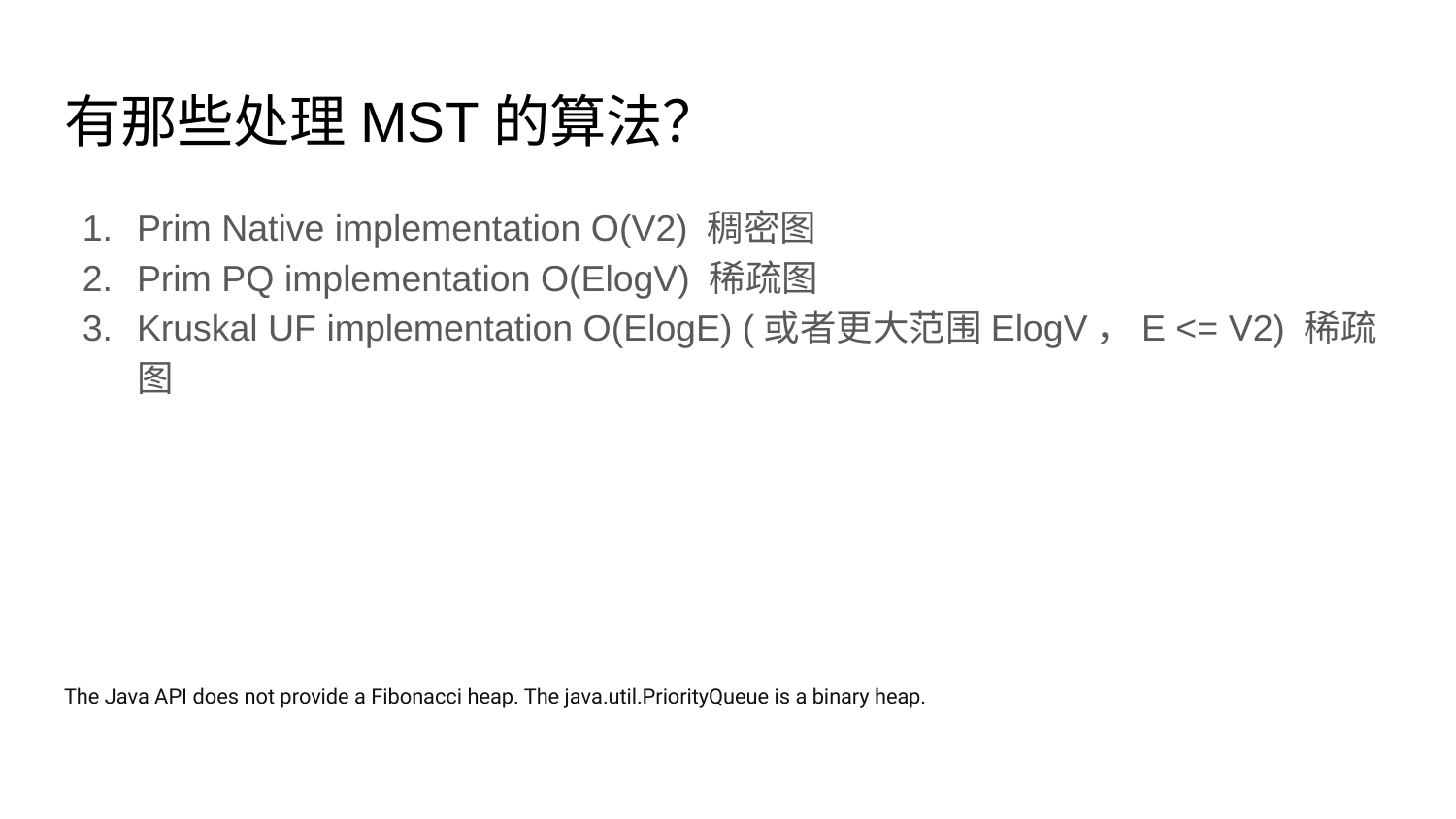

# 有那些处理MST的算法？
Prim Native implementation O(V2) 稠密图
Prim PQ implementation O(ElogV) 稀疏图
Kruskal UF implementation O(ElogE) (或者更大范围ElogV，E <= V2) 稀疏图

The Java API does not provide a Fibonacci heap. The java.util.PriorityQueue is a binary heap.